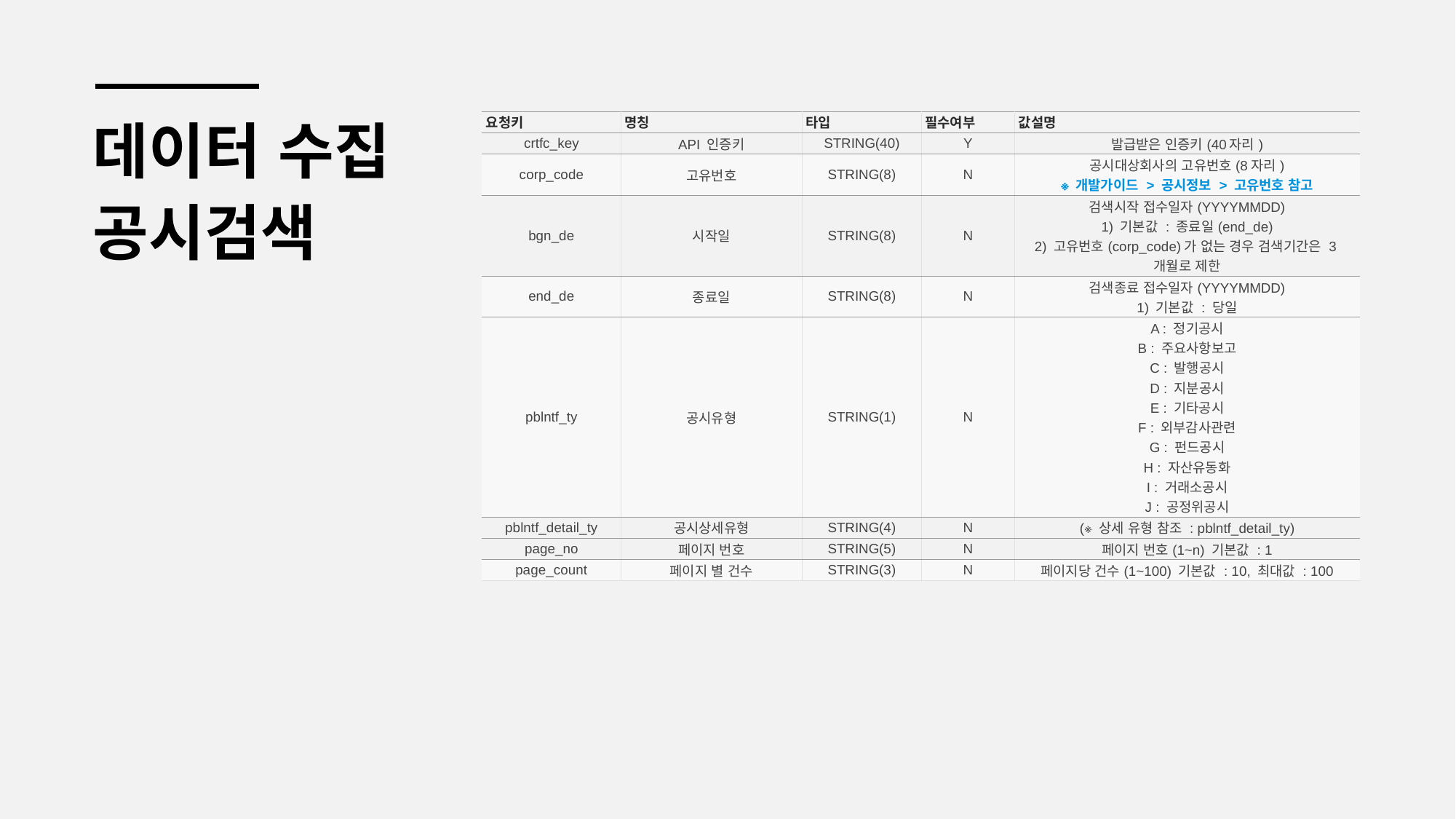

데이터 수집
공시검색
| 요청키 | 명칭 | 타입 | 필수여부 | 값설명 |
| --- | --- | --- | --- | --- |
| crtfc\_key | API 인증키 | STRING(40) | Y | 발급받은 인증키(40자리) |
| corp\_code | 고유번호 | STRING(8) | N | 공시대상회사의 고유번호(8자리) ※ 개발가이드 > 공시정보 > 고유번호 참고 |
| bgn\_de | 시작일 | STRING(8) | N | 검색시작 접수일자(YYYYMMDD) 1) 기본값 : 종료일(end\_de) 2) 고유번호(corp\_code)가 없는 경우 검색기간은 3개월로 제한 |
| end\_de | 종료일 | STRING(8) | N | 검색종료 접수일자(YYYYMMDD) 1) 기본값 : 당일 |
| pblntf\_ty | 공시유형 | STRING(1) | N | A : 정기공시 B : 주요사항보고 C : 발행공시 D : 지분공시 E : 기타공시 F : 외부감사관련 G : 펀드공시 H : 자산유동화 I : 거래소공시 J : 공정위공시 |
| pblntf\_detail\_ty | 공시상세유형 | STRING(4) | N | (※ 상세 유형 참조 : pblntf\_detail\_ty) |
| page\_no | 페이지 번호 | STRING(5) | N | 페이지 번호(1~n) 기본값 : 1 |
| page\_count | 페이지 별 건수 | STRING(3) | N | 페이지당 건수(1~100) 기본값 : 10, 최대값 : 100 |